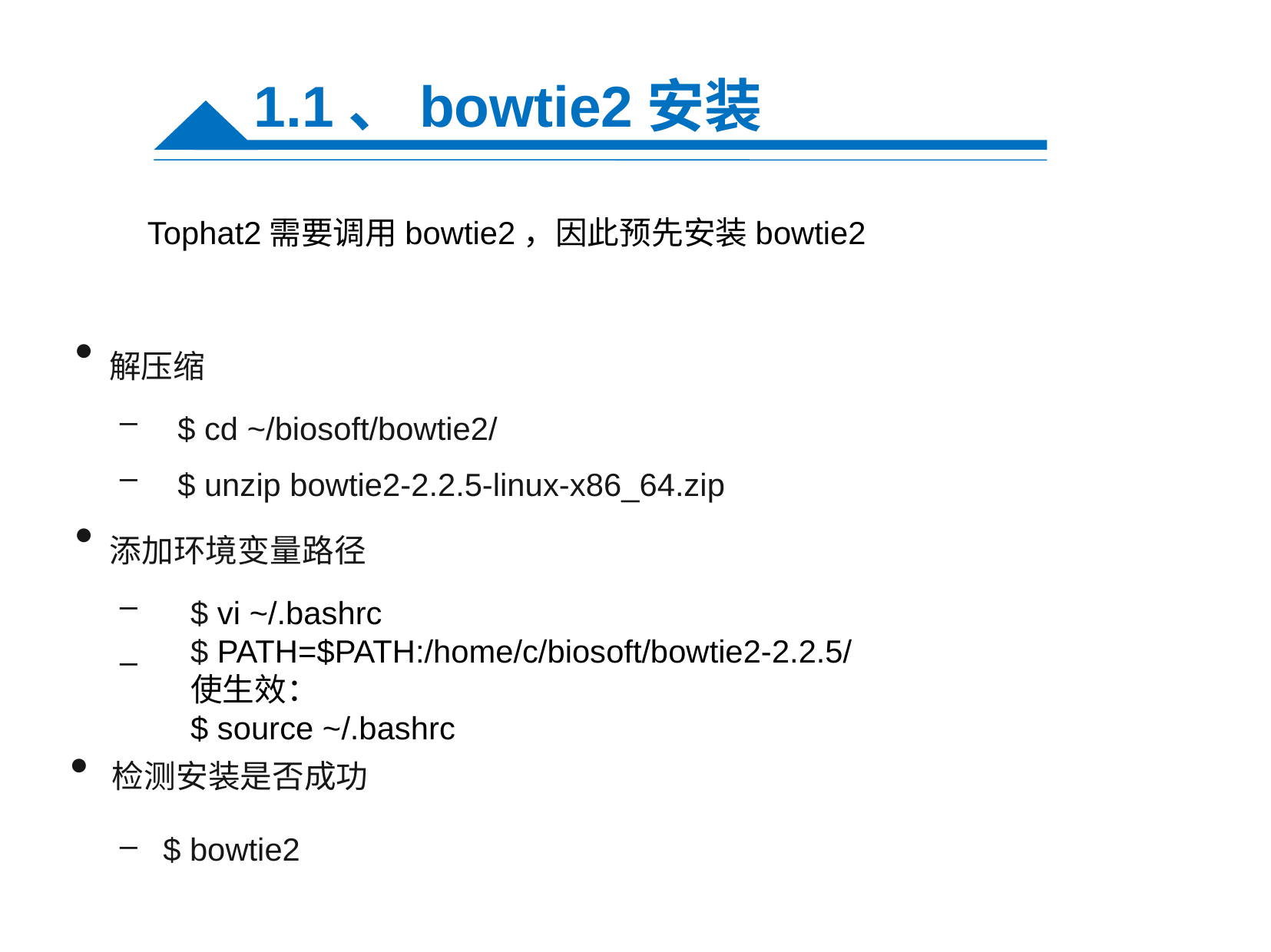

1.1、bowtie2安装

Tophat2需要调用bowtie2，因此预先安装bowtie2
解压缩
●
$ cd ~/biosoft/bowtie2/
$ unzip bowtie2-2.2.5-linux-x86_64.zip
–

–
添加环境变量路径
●
$ vi ~/.bashrc
$ PATH=$PATH:/home/c/biosoft/bowtie2-2.2.5/
使生效：
$ source ~/.bashrc
–

–
检测安装是否成功
●

–
$ bowtie2